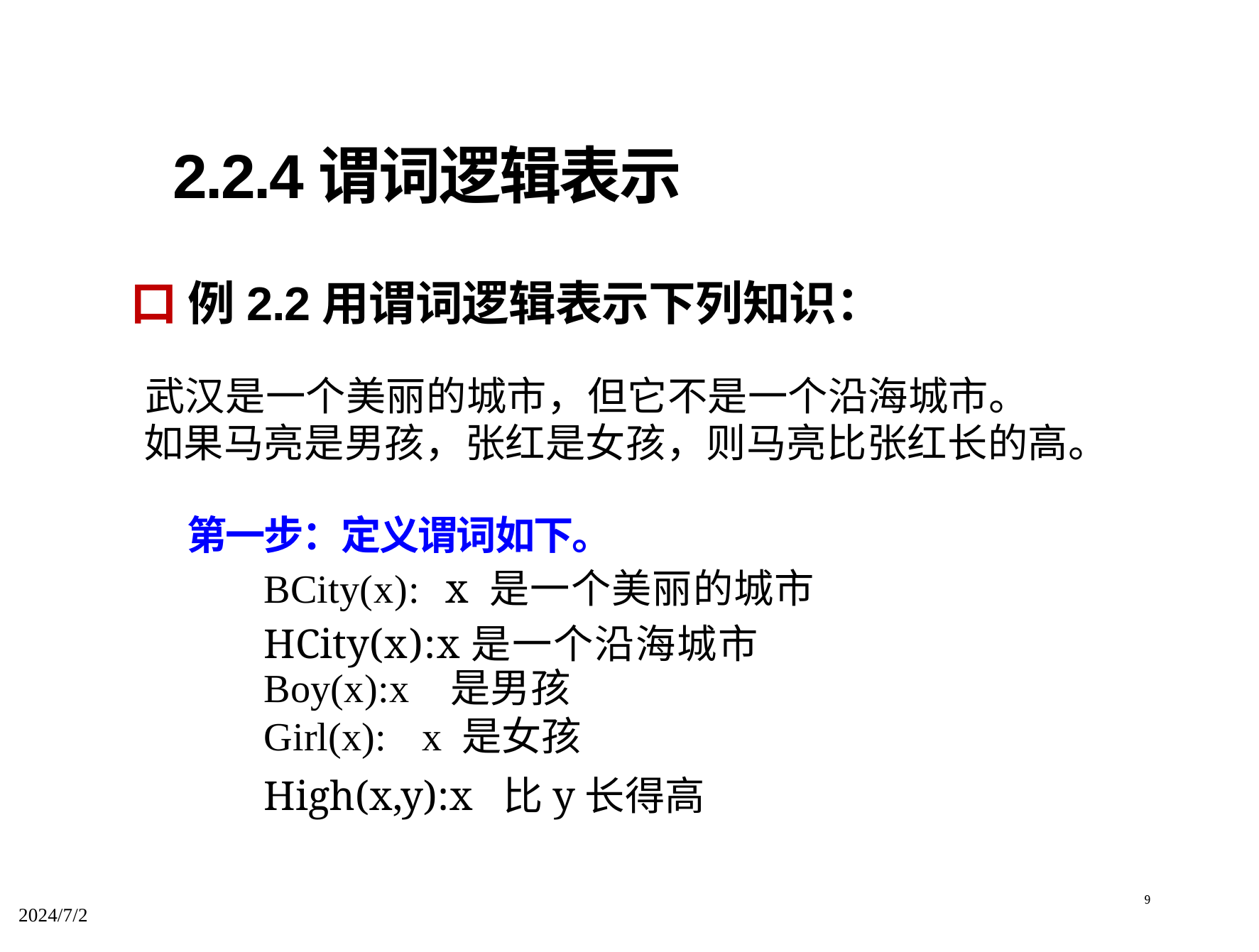

2.2.4谓词逻辑表示

口 例2.2用谓词逻辑表示下列知识：

武汉是一个美丽的城市，但它不是一个沿海城市。
如果马亮是男孩，张红是女孩，则马亮比张红长的高。

第一步：定义谓词如下。
BCity(x):  x 是一个美丽的城市
HCity(x):x是一个沿海城市
Boy(x):x   是男孩
Girl(x):   x 是女孩

High(x,y):x 比y长得高

9
2024/7/2